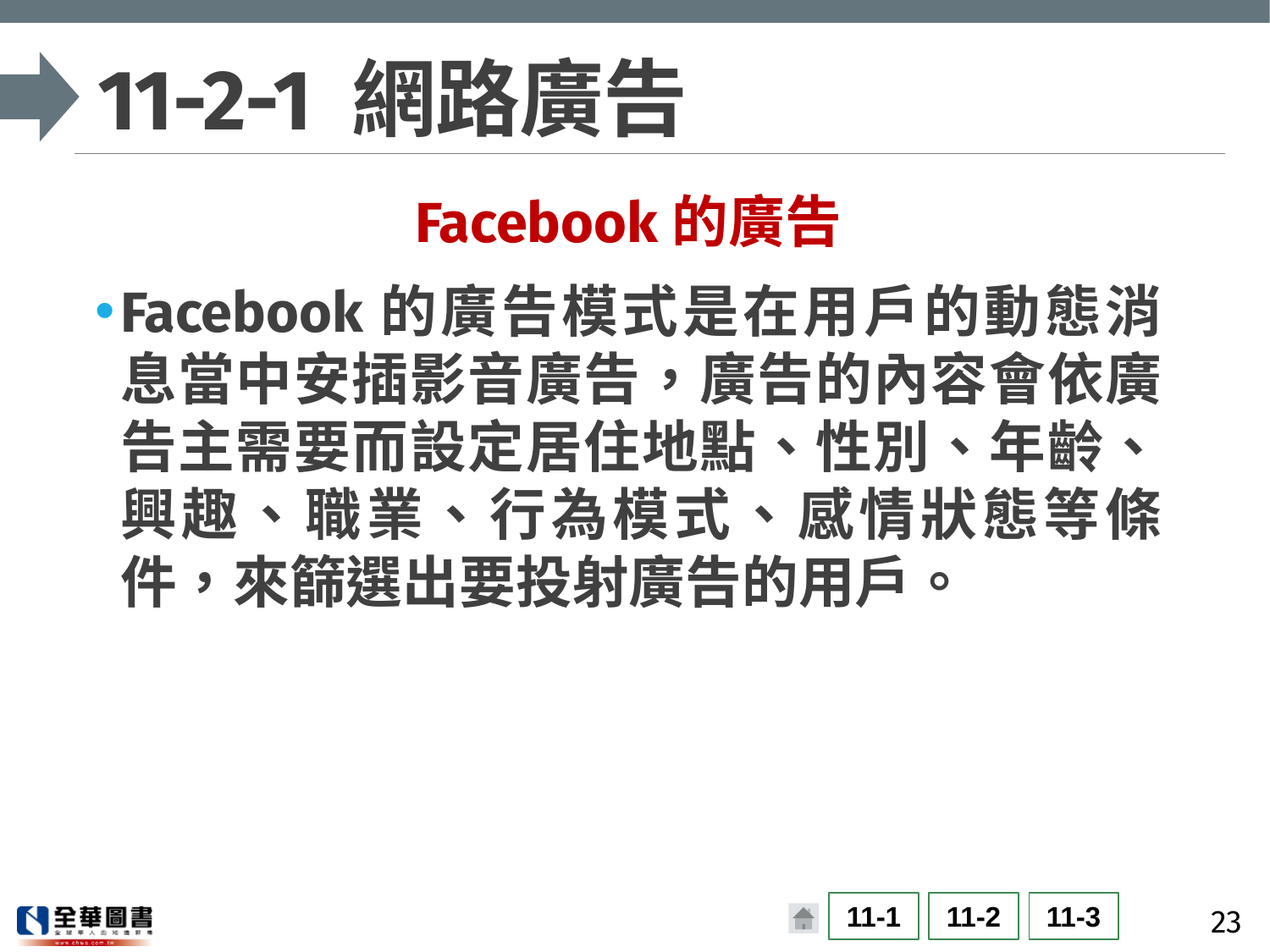

# 11-2-1 網路廣告
Facebook的廣告
Facebook的廣告模式是在用戶的動態消息當中安插影音廣告，廣告的內容會依廣告主需要而設定居住地點、性別、年齡、興趣、職業、行為模式、感情狀態等條件，來篩選出要投射廣告的用戶。
23